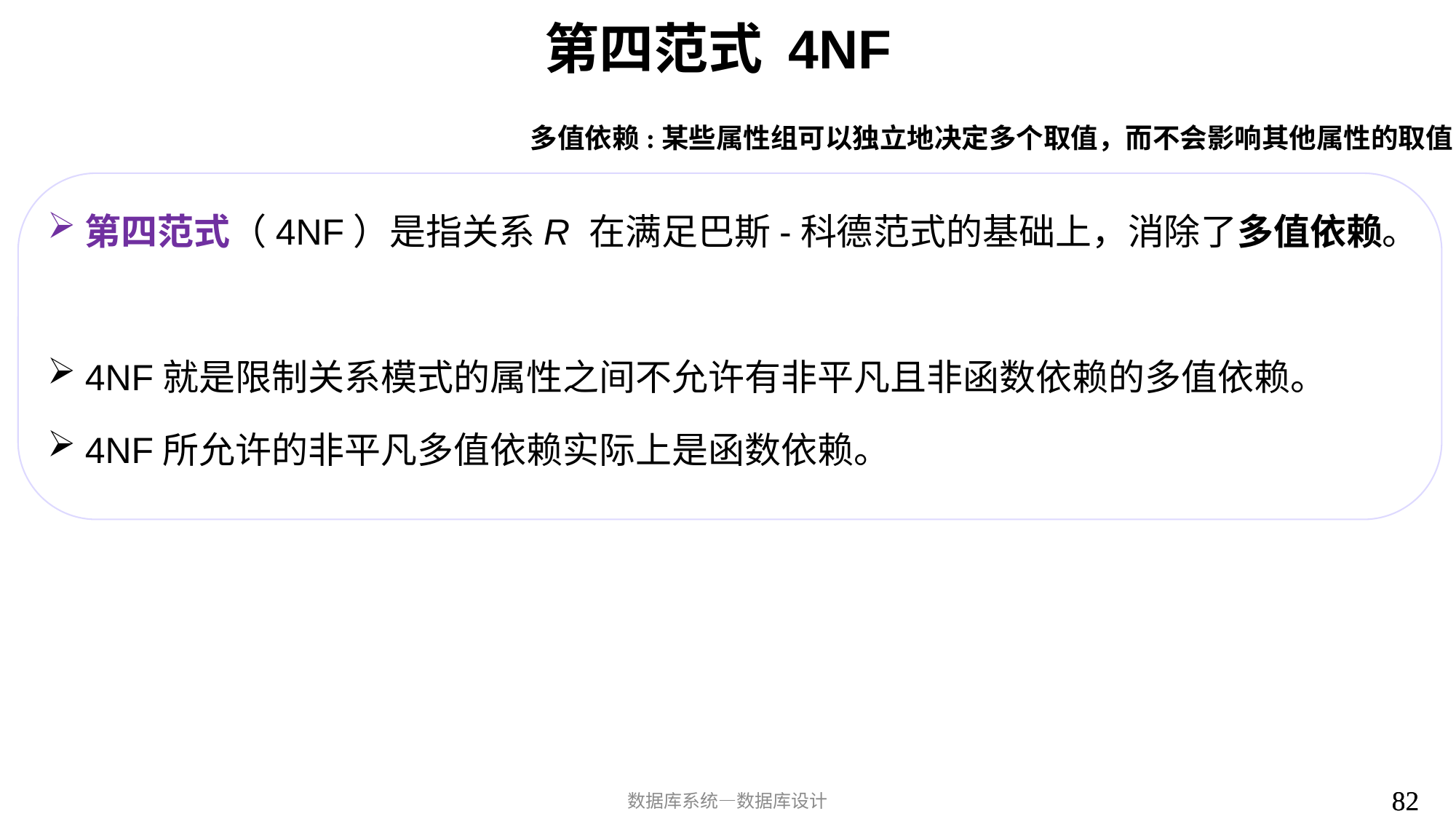

# 第四范式 4NF
多值依赖:某些属性组可以独立地决定多个取值，而不会影响其他属性的取值.

第四范式（4NF）是指关系R 在满足巴斯-科德范式的基础上，消除了多值依赖。

4NF就是限制关系模式的属性之间不允许有非平凡且非函数依赖的多值依赖。
4NF所允许的非平凡多值依赖实际上是函数依赖。

82
82
数据库系统—数据库设计